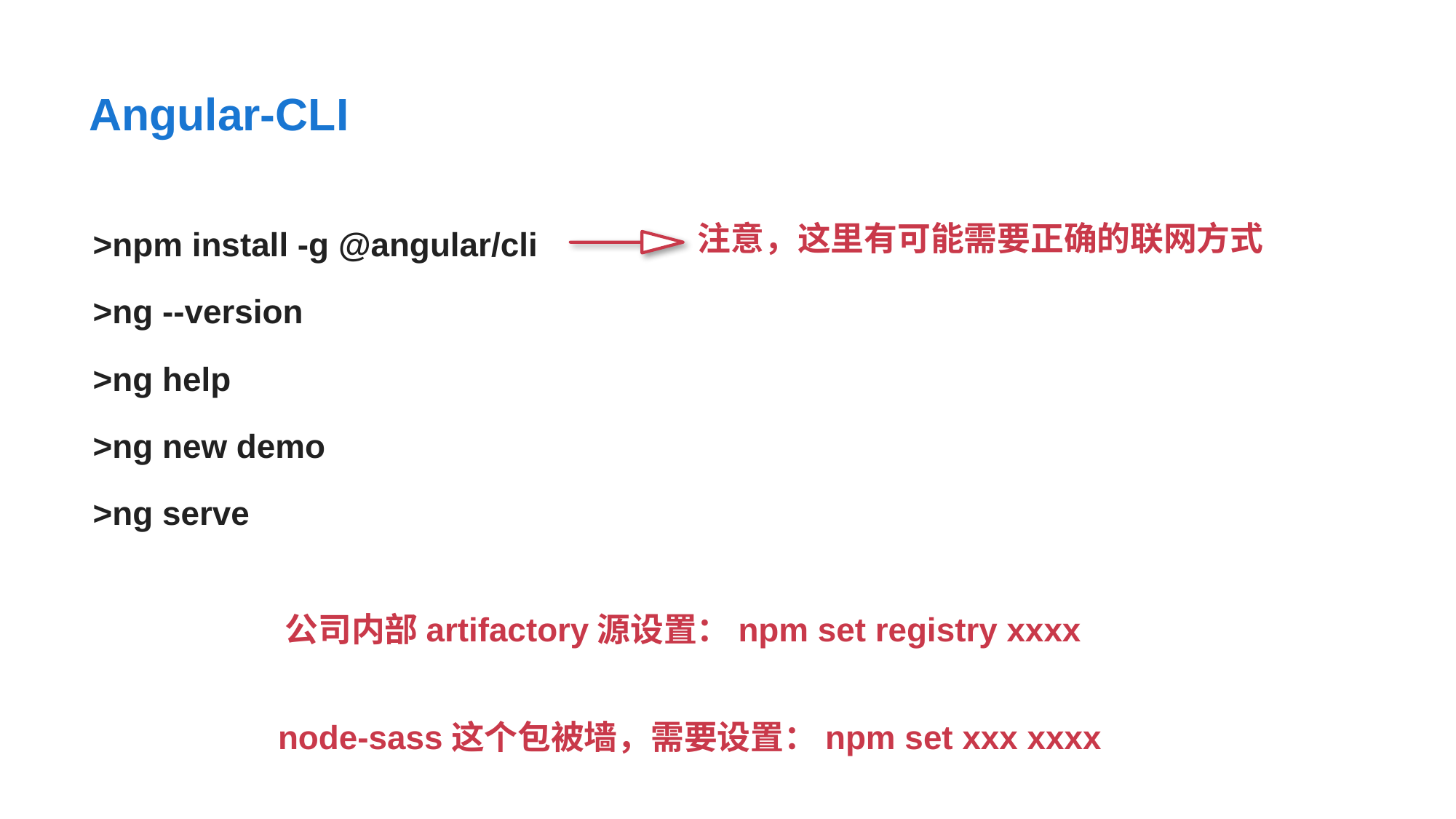

Angular-CLI

>npm install -g @angular/cli
>ng --version
>ng help
>ng new demo
>ng serve
注意，这里有可能需要正确的联网方式
公司内部artifactory源设置：npm set registry xxxx
node-sass这个包被墙，需要设置：npm set xxx xxxx